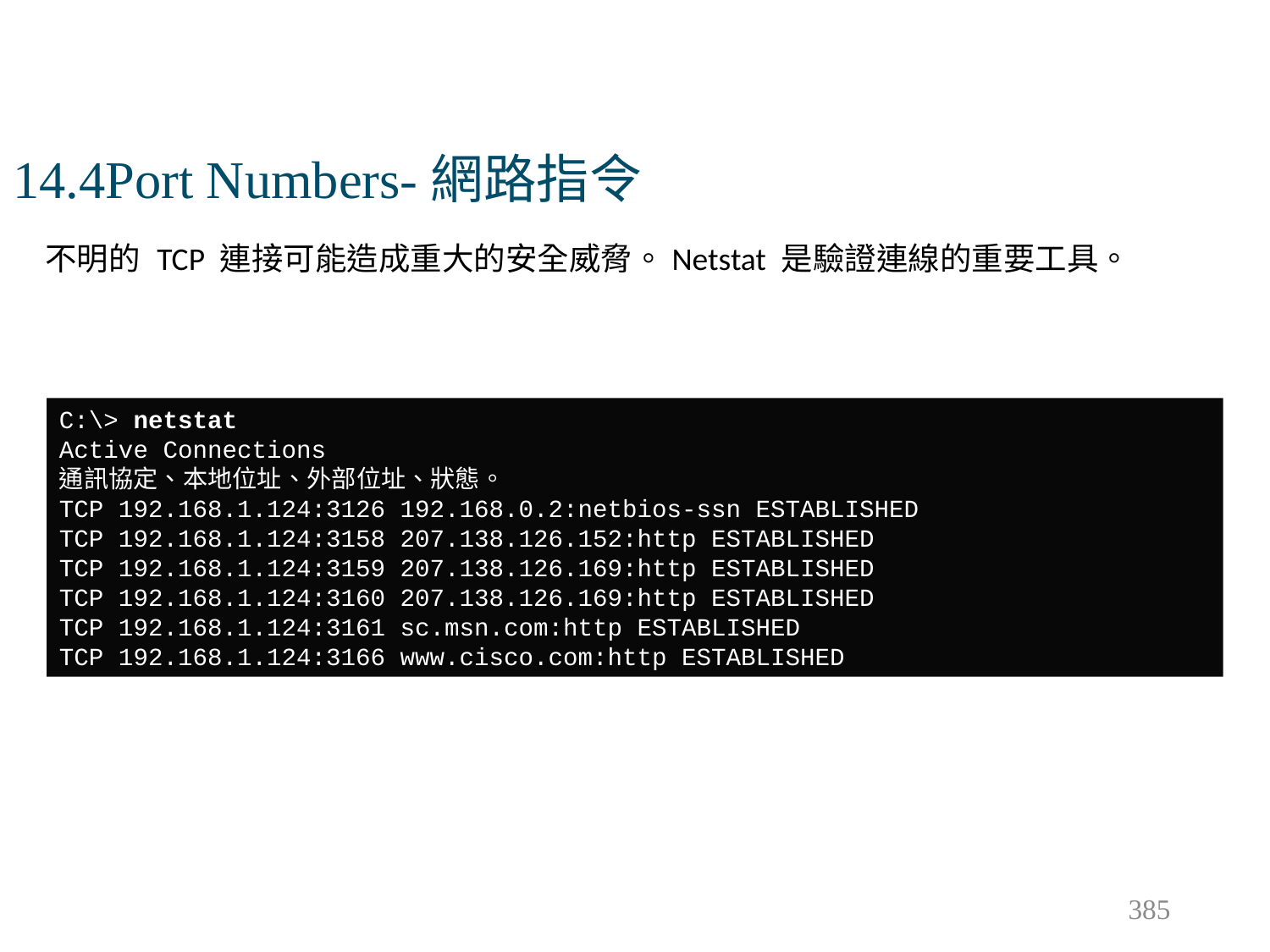

# 14.4Port Numbers-網路指令
不明的 TCP 連接可能造成重大的安全威脅。Netstat 是驗證連線的重要工具。
C:\> netstat
Active Connections
通訊協定、本地位址、外部位址、狀態。
TCP 192.168.1.124:3126 192.168.0.2:netbios-ssn ESTABLISHED
TCP 192.168.1.124:3158 207.138.126.152:http ESTABLISHED
TCP 192.168.1.124:3159 207.138.126.169:http ESTABLISHED
TCP 192.168.1.124:3160 207.138.126.169:http ESTABLISHED
TCP 192.168.1.124:3161 sc.msn.com:http ESTABLISHED
TCP 192.168.1.124:3166 www.cisco.com:http ESTABLISHED
385